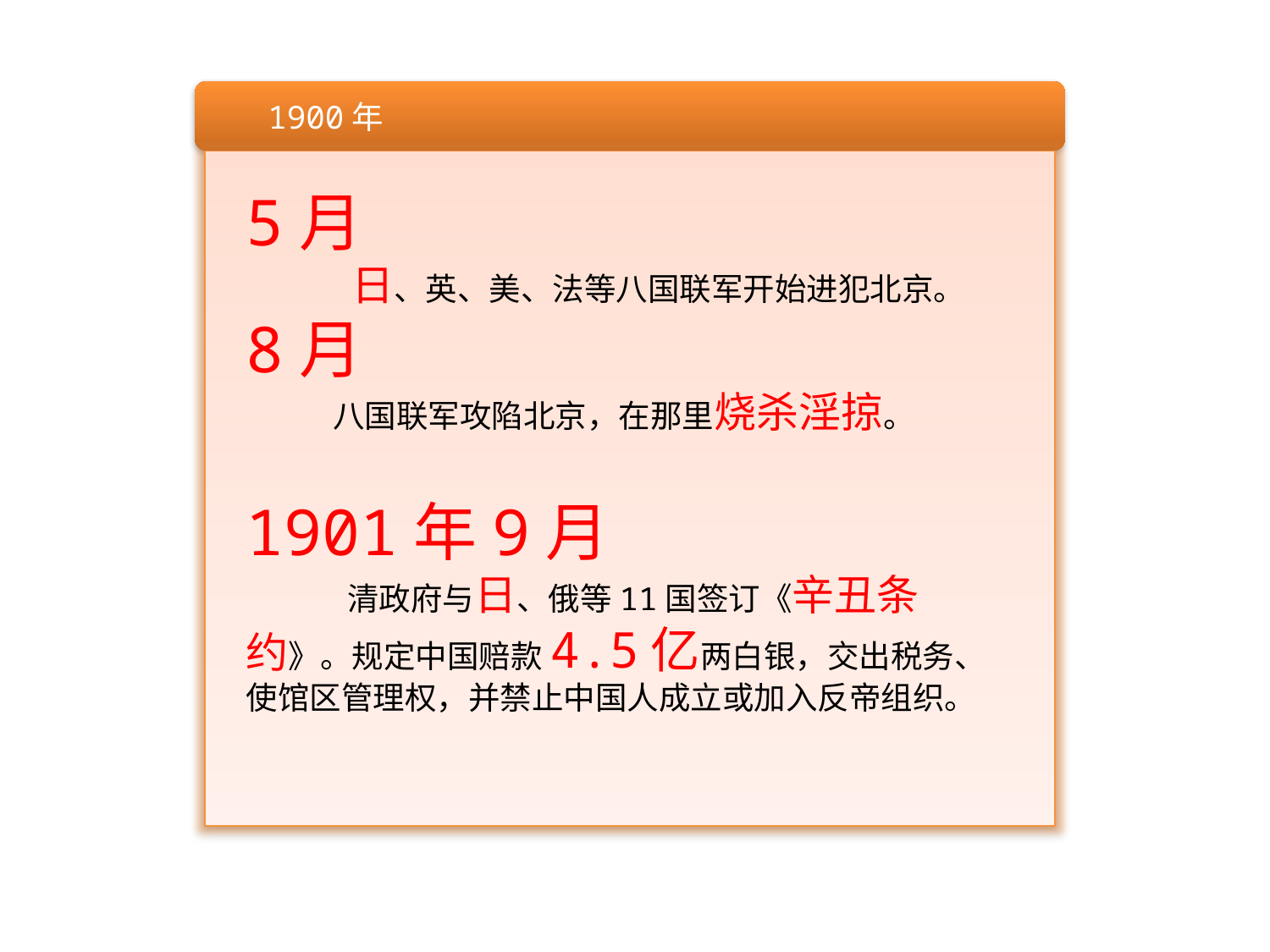

1900年

5月
          日、英、美、法等八国联军开始进犯北京。
8月
           八国联军攻陷北京，在那里烧杀淫掠。
1901年9月
             清政府与日、俄等11国签订《辛丑条约》。规定中国赔款4.5亿两白银，交出税务、使馆区管理权，并禁止中国人成立或加入反帝组织。